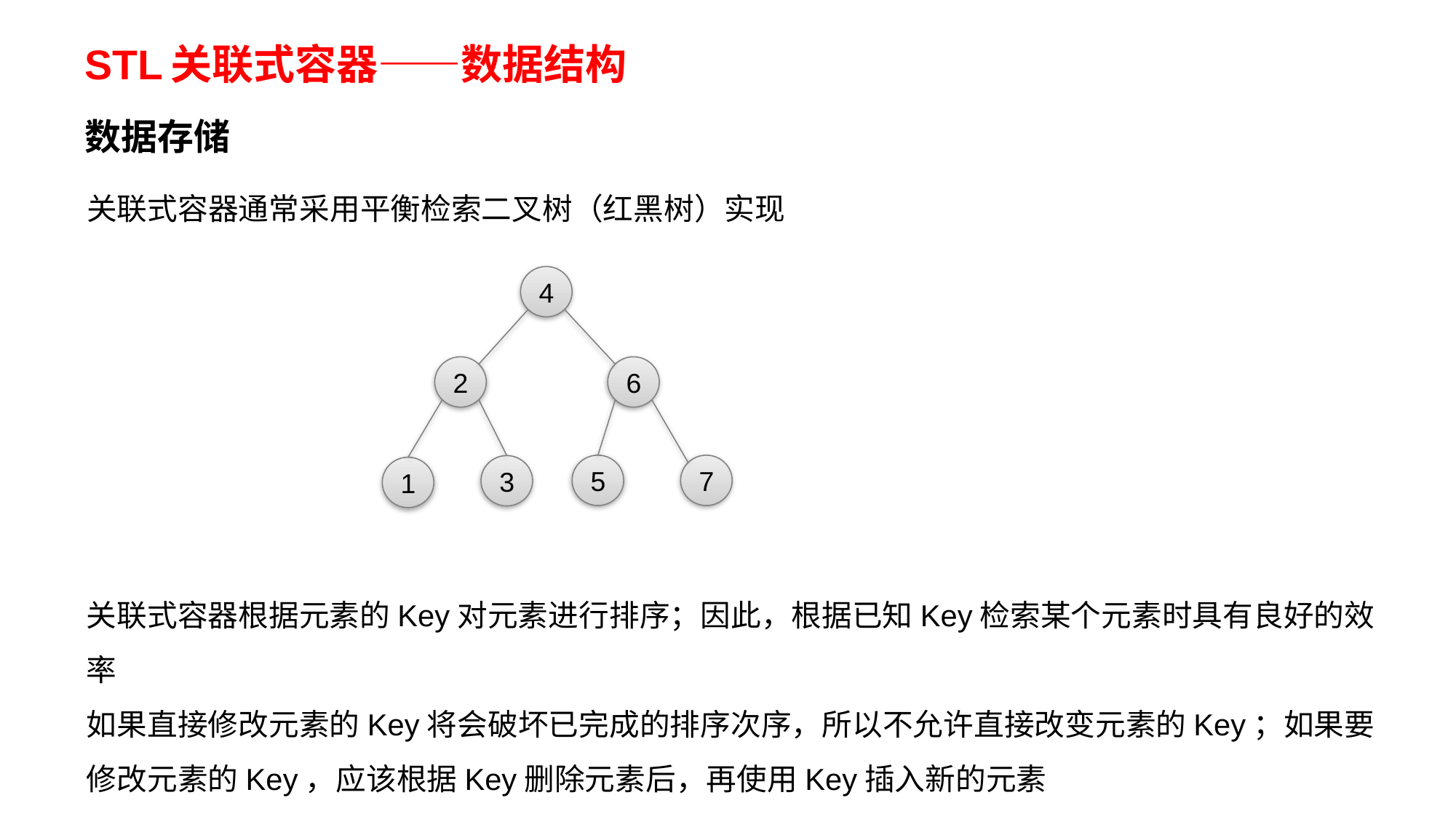

# STL关联式容器——数据结构
数据存储
关联式容器通常采用平衡检索二叉树（红黑树）实现
4
2
6
5
7
3
1
关联式容器根据元素的Key对元素进行排序；因此，根据已知Key检索某个元素时具有良好的效率
如果直接修改元素的Key将会破坏已完成的排序次序，所以不允许直接改变元素的Key；如果要修改元素的Key，应该根据Key删除元素后，再使用Key插入新的元素